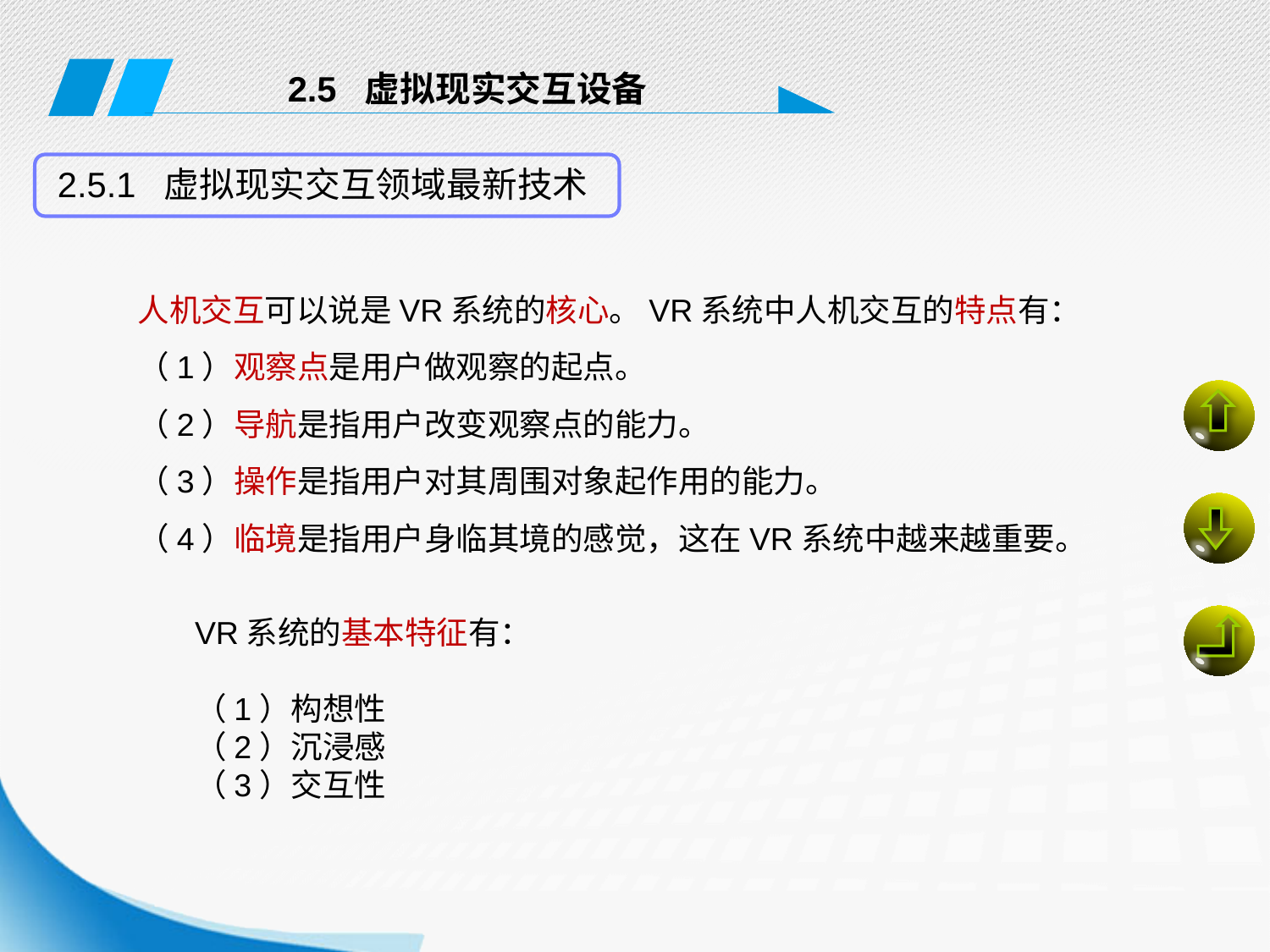

2.5  虚拟现实交互设备

2.5.1  虚拟现实交互领域最新技术
人机交互可以说是VR系统的核心。VR系统中人机交互的特点有：
（1）观察点是用户做观察的起点。
（2）导航是指用户改变观察点的能力。
（3）操作是指用户对其周围对象起作用的能力。
（4）临境是指用户身临其境的感觉，这在VR系统中越来越重要。

VR系统的基本特征有：

（1）构想性
（2）沉浸感
（3）交互性